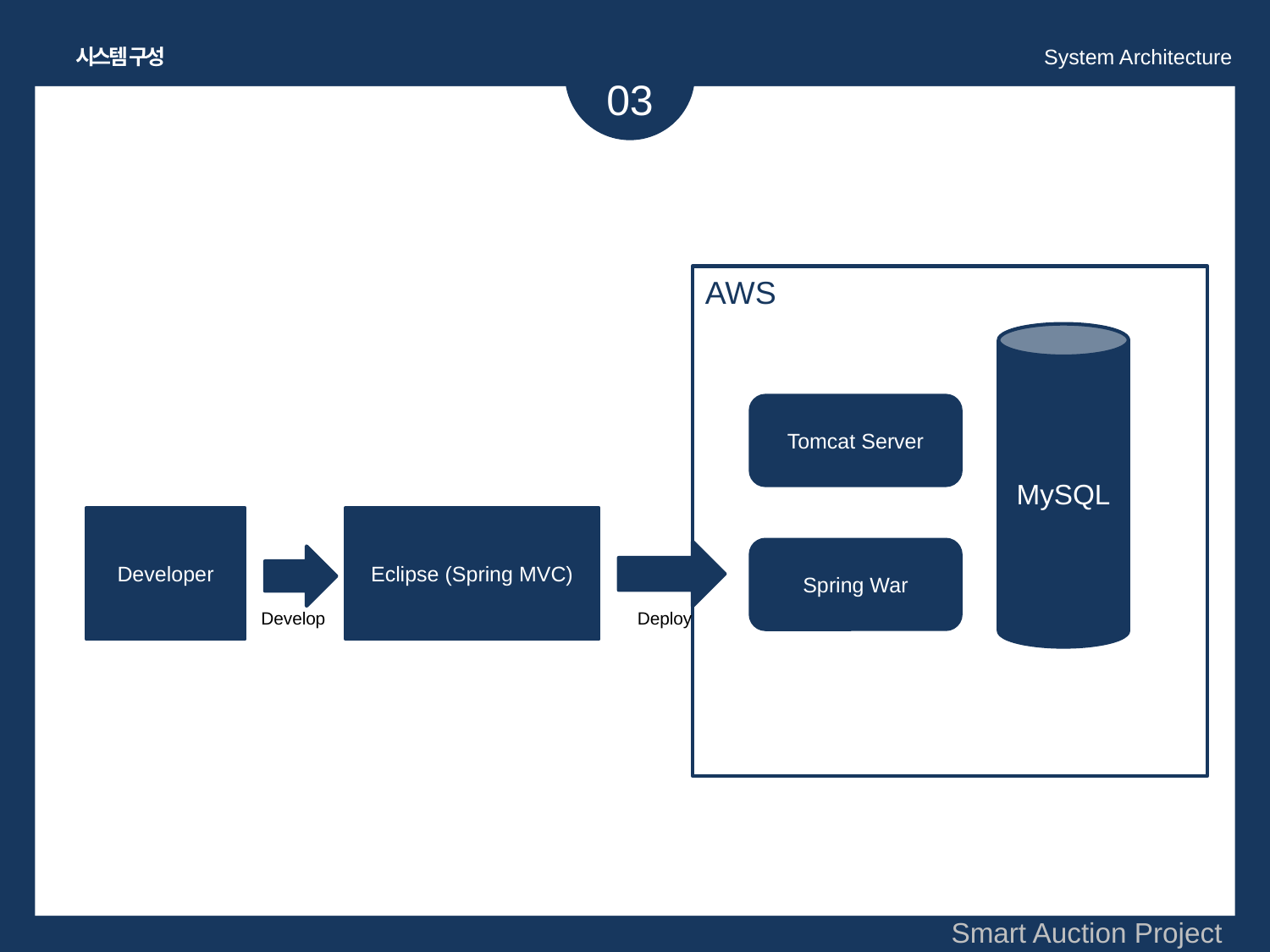

시스템 구성
System Architecture
03

AWS
MySQL
Tomcat Server
Developer
Eclipse (Spring MVC)
Spring War

Develop
Deploy
Smart Auction Project